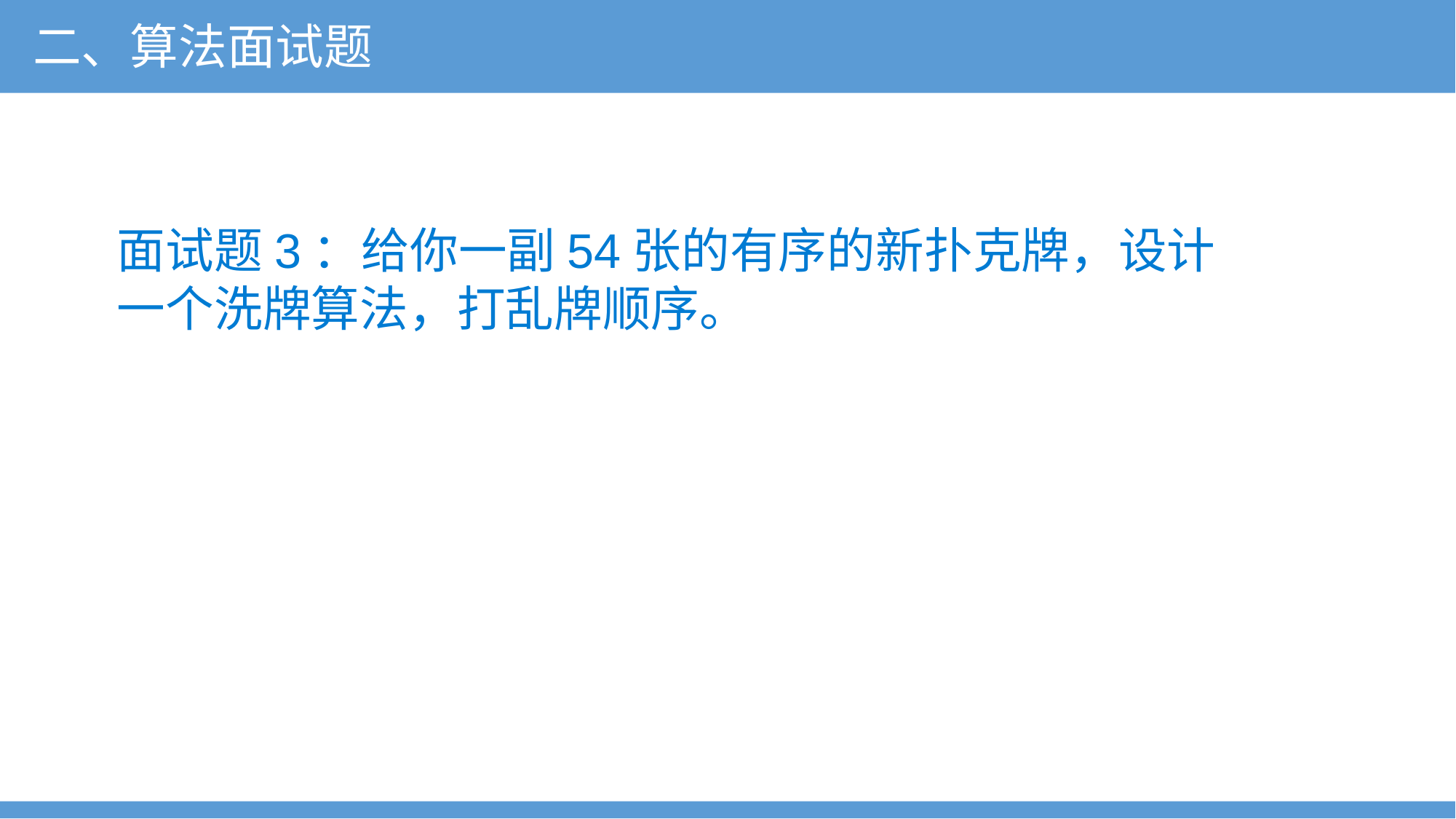

二、算法面试题
面试题3：给你一副54张的有序的新扑克牌，设计一个洗牌算法，打乱牌顺序。